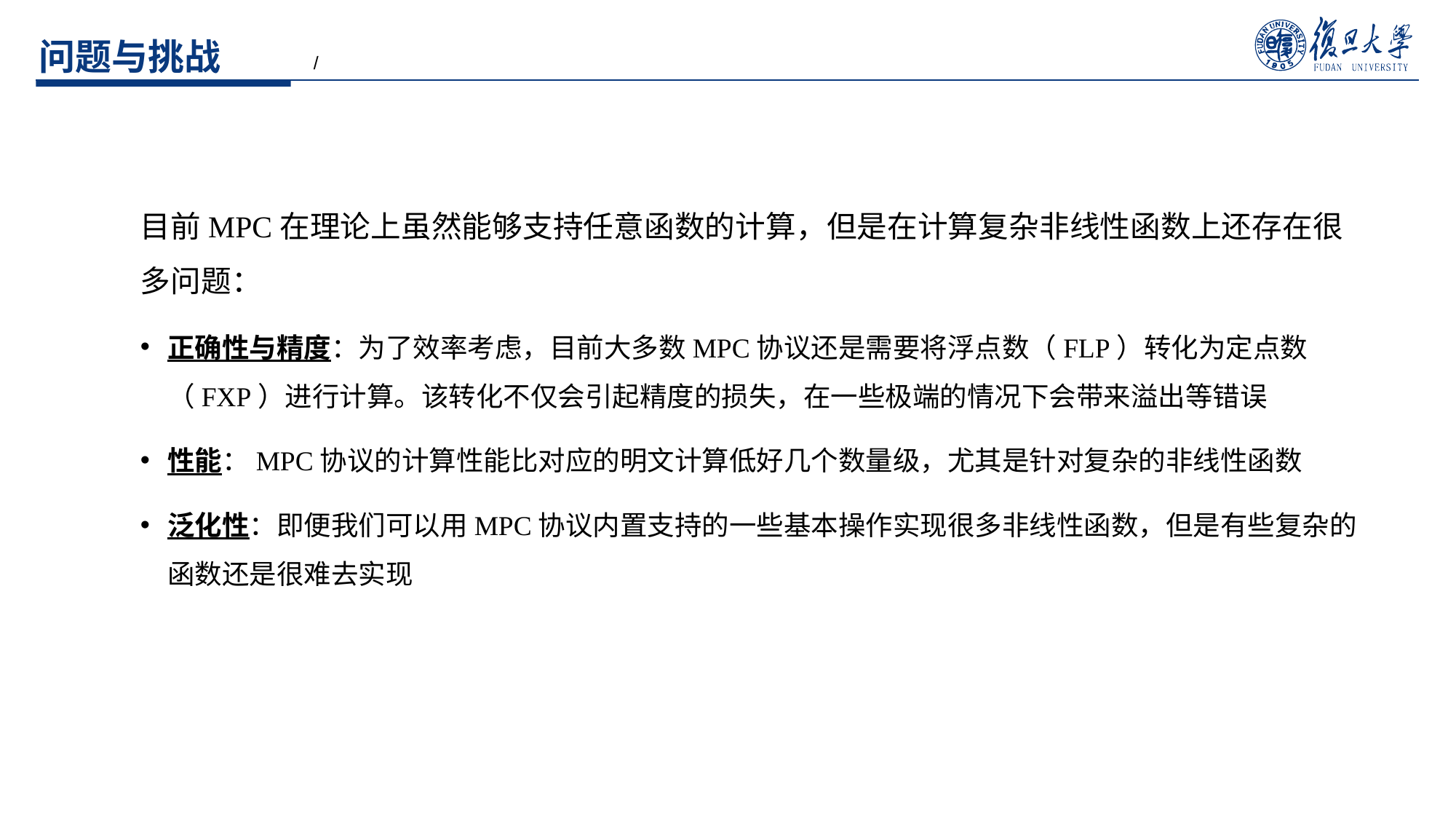

# 问题与挑战
目前MPC在理论上虽然能够支持任意函数的计算，但是在计算复杂非线性函数上还存在很多问题：
正确性与精度：为了效率考虑，目前大多数MPC协议还是需要将浮点数（FLP）转化为定点数（FXP）进行计算。该转化不仅会引起精度的损失，在一些极端的情况下会带来溢出等错误
性能：MPC协议的计算性能比对应的明文计算低好几个数量级，尤其是针对复杂的非线性函数
泛化性：即便我们可以用MPC协议内置支持的一些基本操作实现很多非线性函数，但是有些复杂的函数还是很难去实现